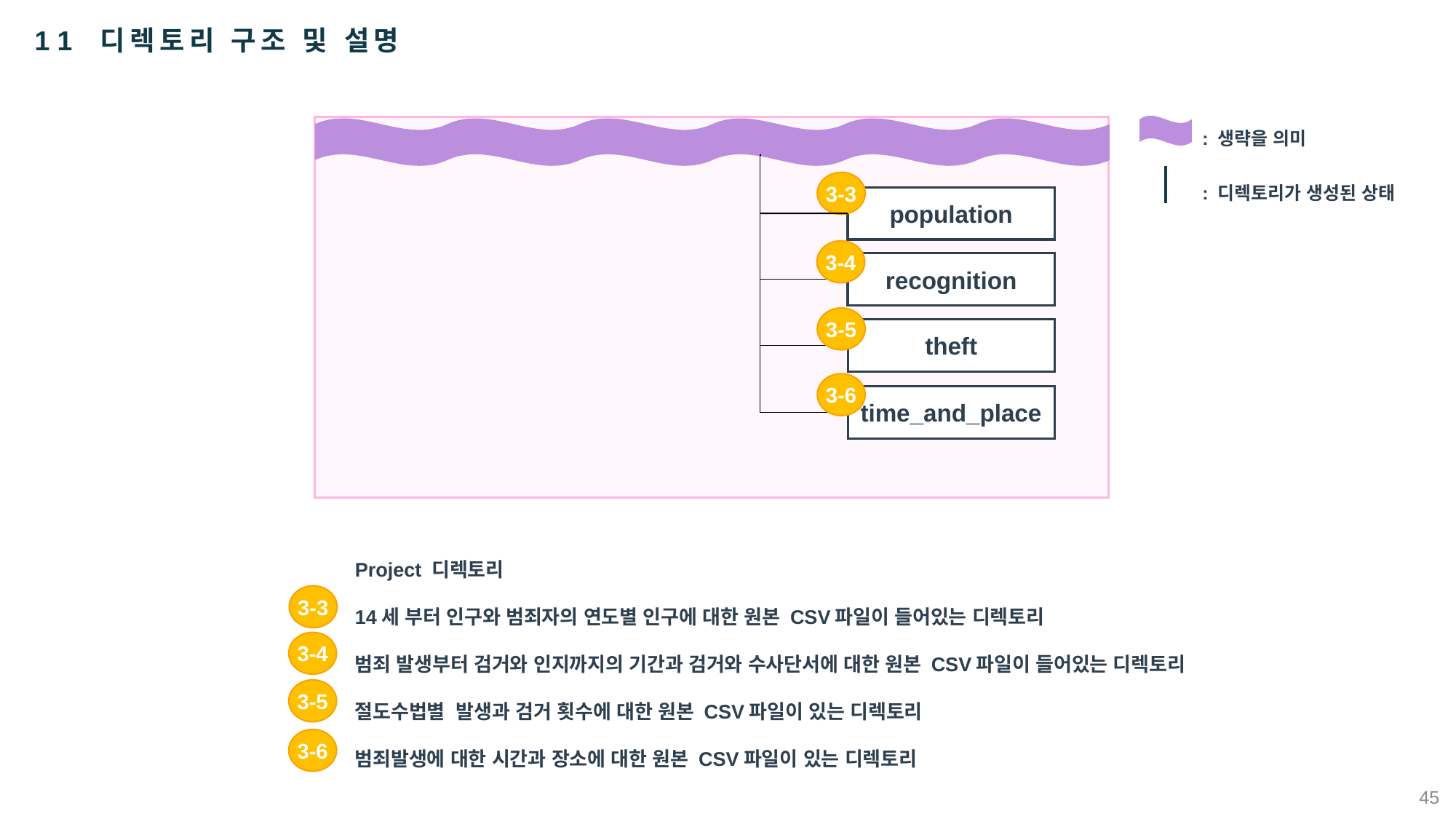

11 디렉토리 구조 및 설명
: 생략을 의미
: 디렉토리가 생성된 상태

3-3
population
3-4
recognition
3-5
theft
3-6
time_and_place
Project 디렉토리
14세 부터 인구와 범죄자의 연도별 인구에 대한 원본 CSV파일이 들어있는 디렉토리
범죄 발생부터 검거와 인지까지의 기간과 검거와 수사단서에 대한 원본 CSV파일이 들어있는 디렉토리
절도수법별  발생과 검거 횟수에 대한 원본 CSV파일이 있는 디렉토리
범죄발생에 대한 시간과 장소에 대한 원본 CSV파일이 있는 디렉토리
3-3
3-4
3-5
3-6
45